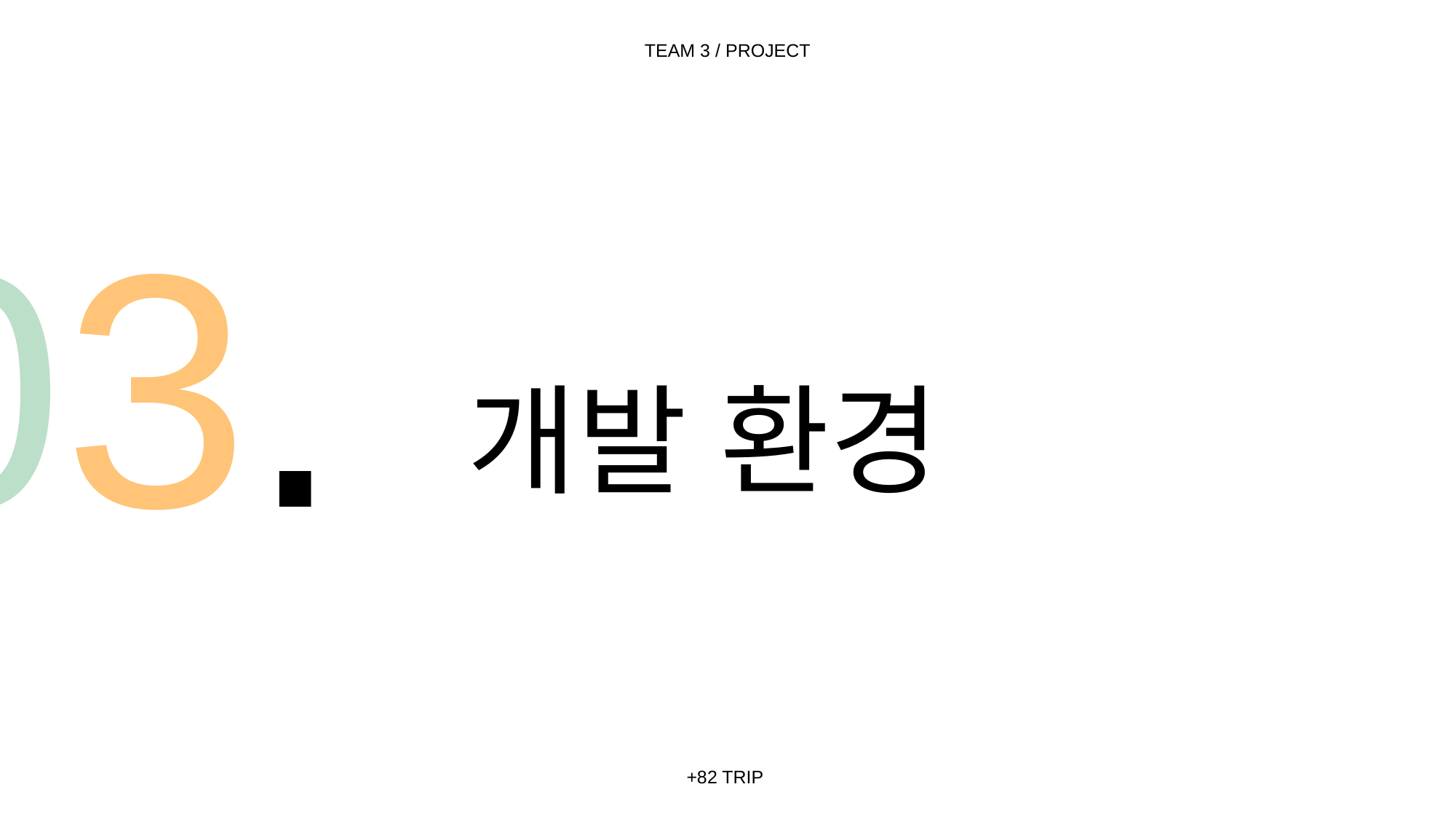

TEAM 3 / PROJECT
03.
개발 환경
+82 TRIP